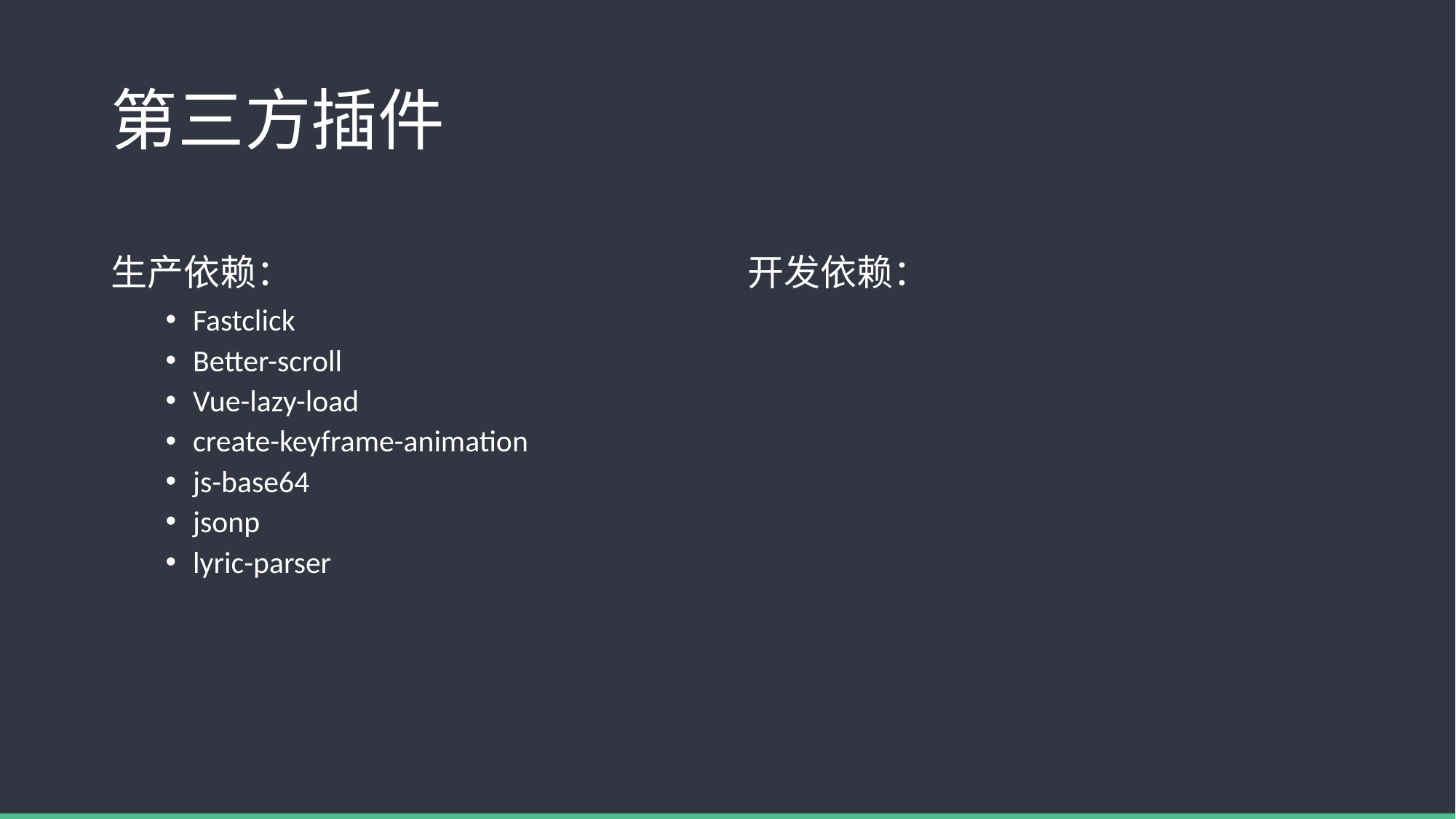

# 第三方插件
生产依赖：
开发依赖：
Fastclick
Better-scroll
Vue-lazy-load
create-keyframe-animation
js-base64
jsonp
lyric-parser